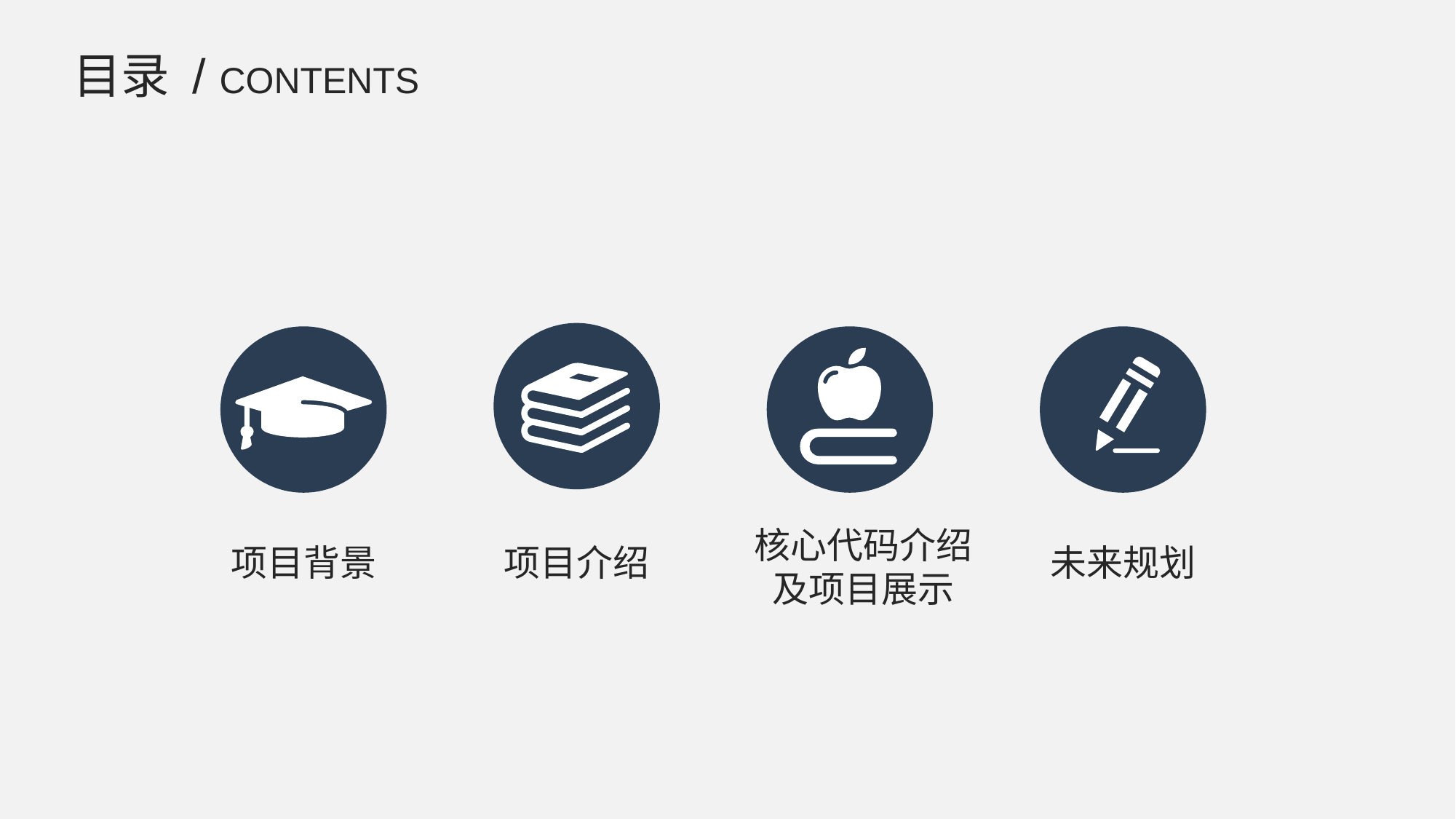

目录 / CONTENTS

核心代码介绍
及项目展示
项目介绍
项目背景
未来规划